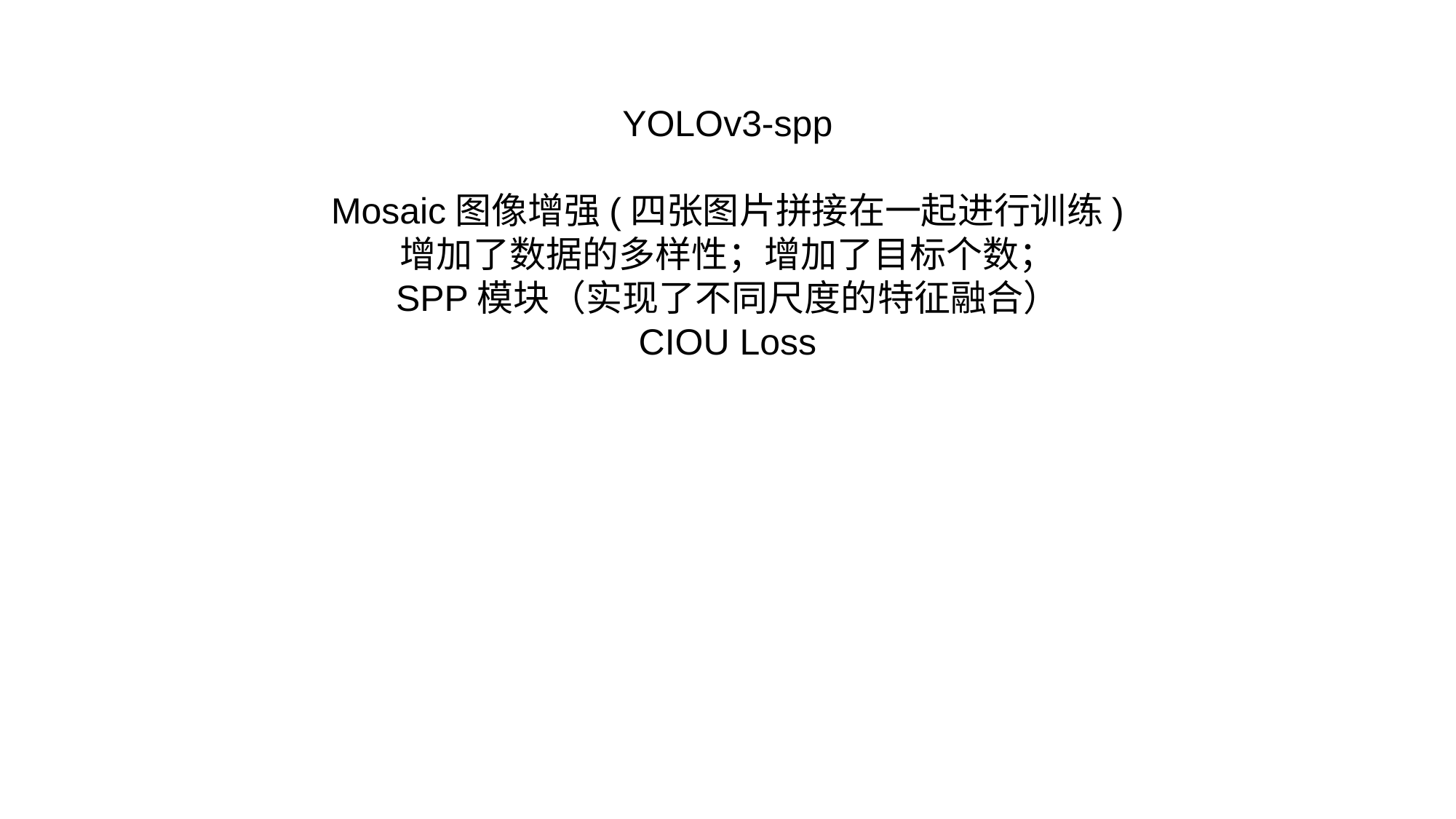

YOLOv3-spp

Mosaic图像增强(四张图片拼接在一起进行训练)
增加了数据的多样性；增加了目标个数；
SPP模块（实现了不同尺度的特征融合）
CIOU Loss